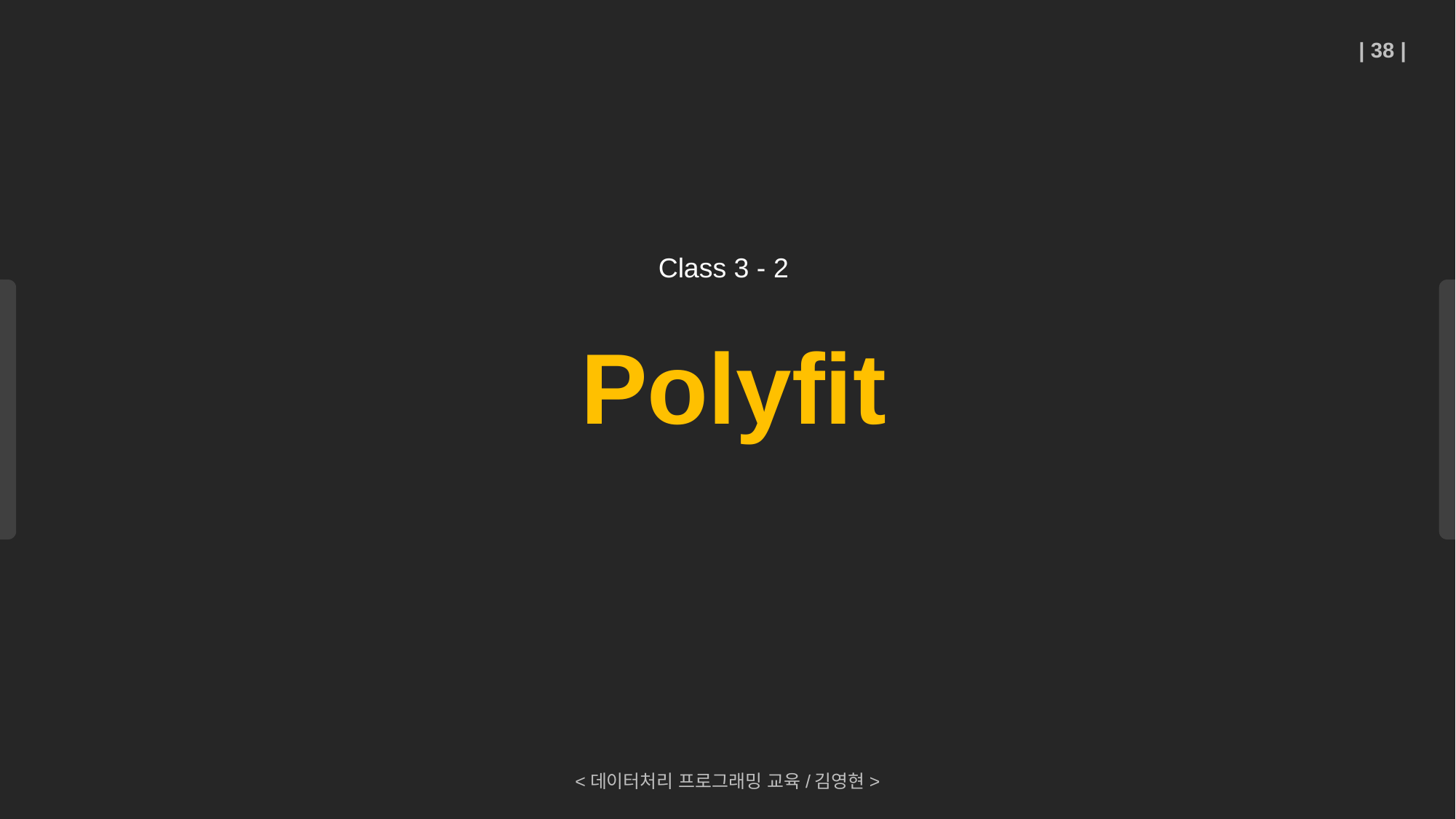

| 38 |
Polyfit
Class 3 - 2

<데이터처리 프로그래밍 교육/김영현>